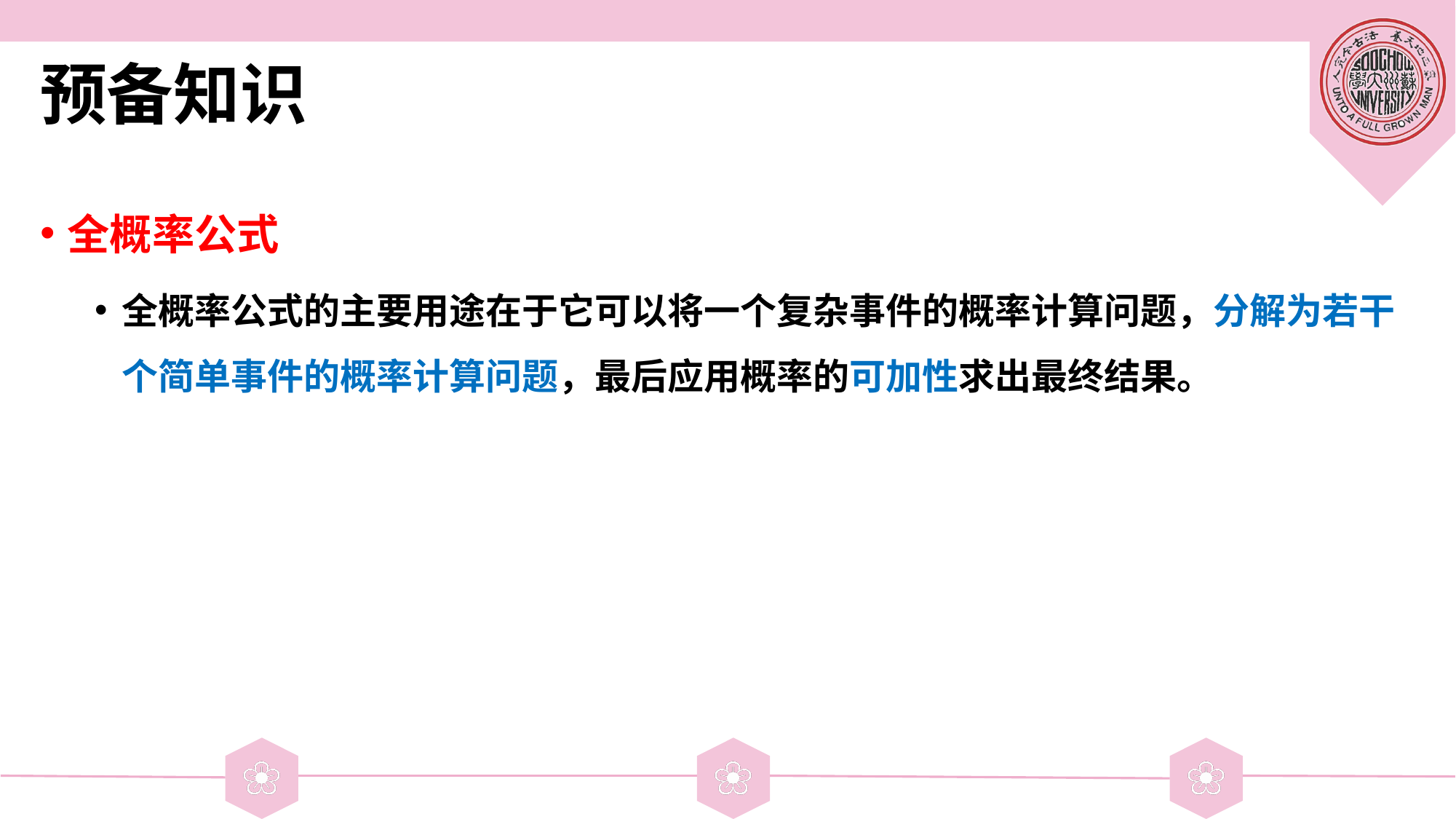

# 预备知识
全概率公式
全概率公式的主要用途在于它可以将一个复杂事件的概率计算问题，分解为若干个简单事件的概率计算问题，最后应用概率的可加性求出最终结果。